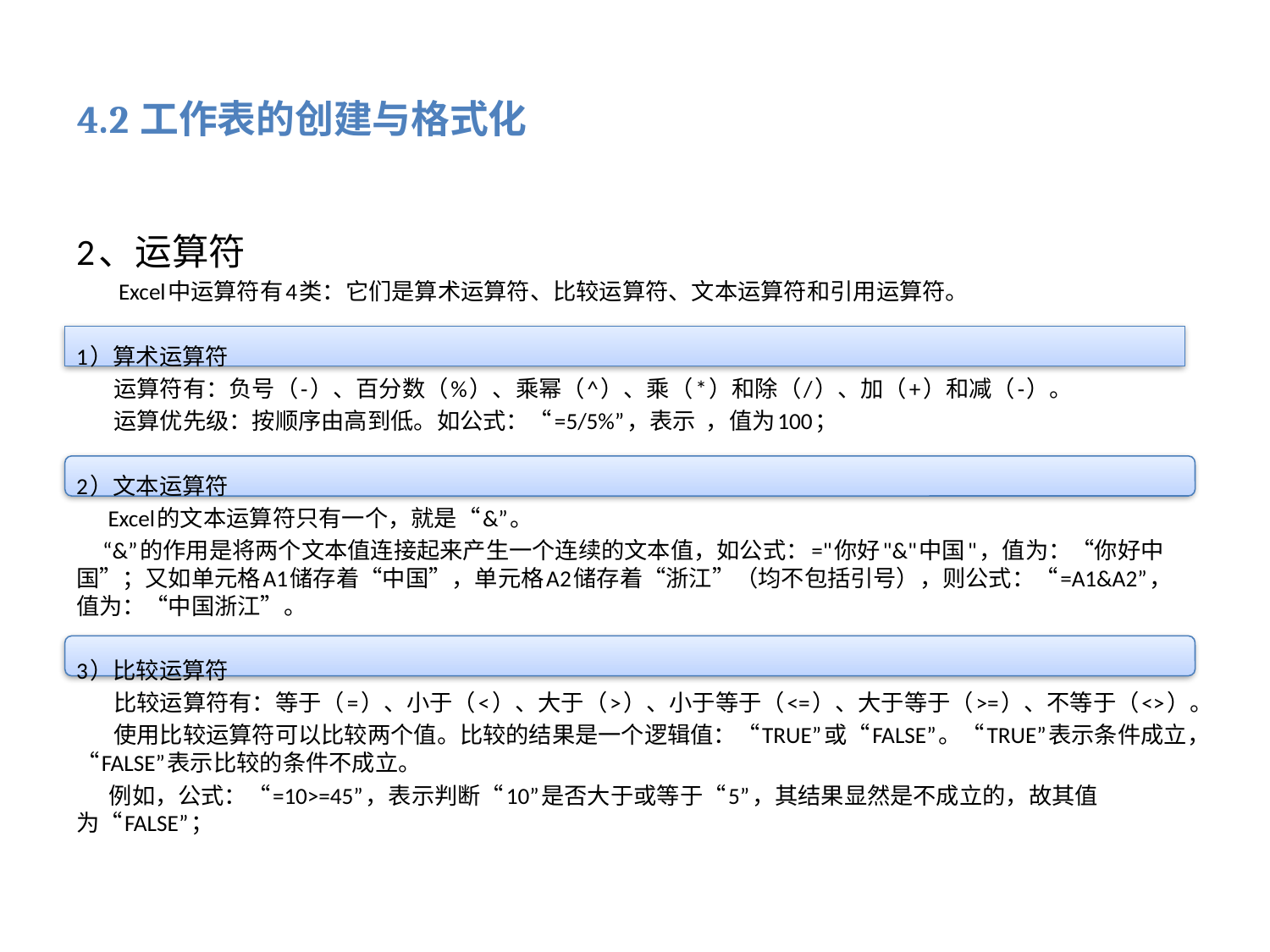

# 4.2工作表的创建与格式化
2、运算符
        Excel中运算符有4类：它们是算术运算符、比较运算符、文本运算符和引用运算符。

1）算术运算符
       运算符有：负号（-）、百分数（%）、乘幂（^）、乘（*）和除（/）、加（+）和减（-）。
       运算优先级：按顺序由高到低。如公式：“=5/5%”，表示  ，值为100；

2）文本运算符
      Excel的文本运算符只有一个，就是“&”。
     “&”的作用是将两个文本值连接起来产生一个连续的文本值，如公式：="你好"&"中国"，值为：“你好中国”；又如单元格A1储存着“中国”，单元格A2储存着“浙江”（均不包括引号），则公式：“=A1&A2”，值为：“中国浙江”。

3）比较运算符
       比较运算符有：等于（=）、小于（<）、大于（>）、小于等于（<=）、大于等于（>=）、不等于（<>）。
       使用比较运算符可以比较两个值。比较的结果是一个逻辑值：“TRUE”或“FALSE”。“TRUE”表示条件成立，“FALSE”表示比较的条件不成立。
      例如，公式：“=10>=45”，表示判断“10”是否大于或等于“5”，其结果显然是不成立的，故其值为“FALSE”；